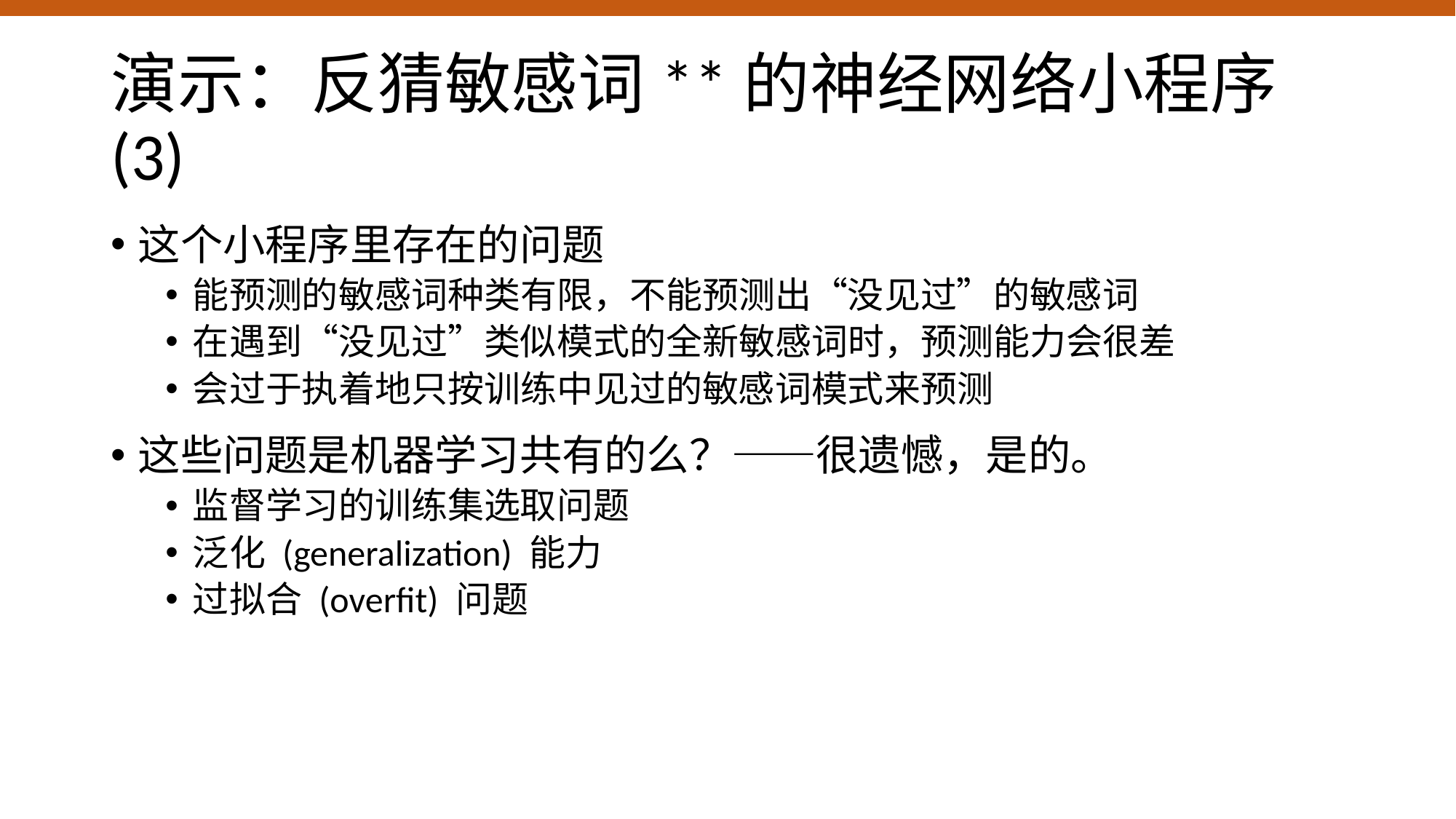

# 演示：反猜敏感词**的神经网络小程序(3)
这个小程序里存在的问题
能预测的敏感词种类有限，不能预测出“没见过”的敏感词
在遇到“没见过”类似模式的全新敏感词时，预测能力会很差
会过于执着地只按训练中见过的敏感词模式来预测
这些问题是机器学习共有的么？——很遗憾，是的。
监督学习的训练集选取问题
泛化 (generalization) 能力
过拟合 (overfit) 问题